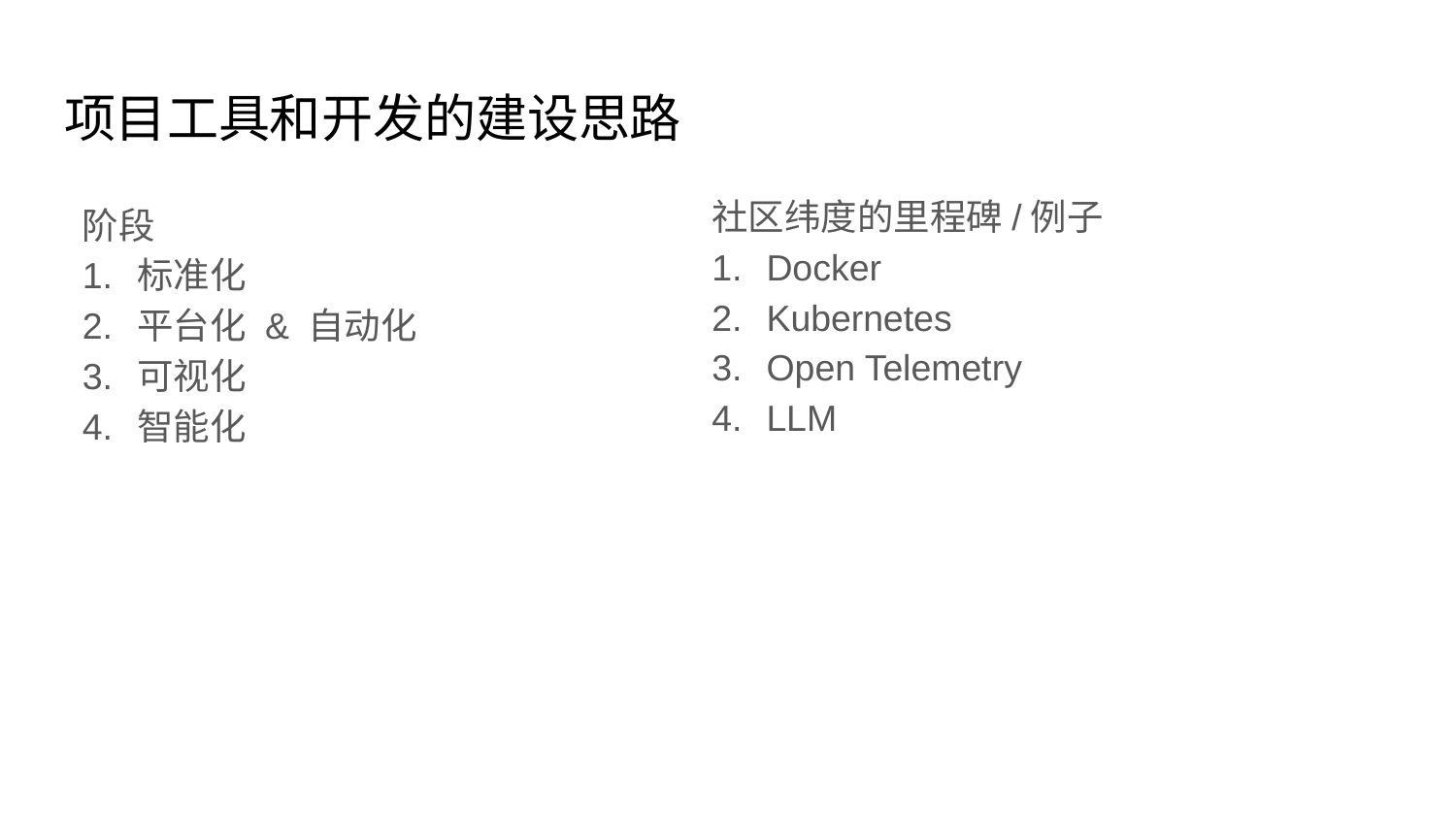

# 项目工具和开发的建设思路
社区纬度的里程碑/例子
Docker
Kubernetes
Open Telemetry
LLM
阶段
标准化
平台化 & 自动化
可视化
智能化